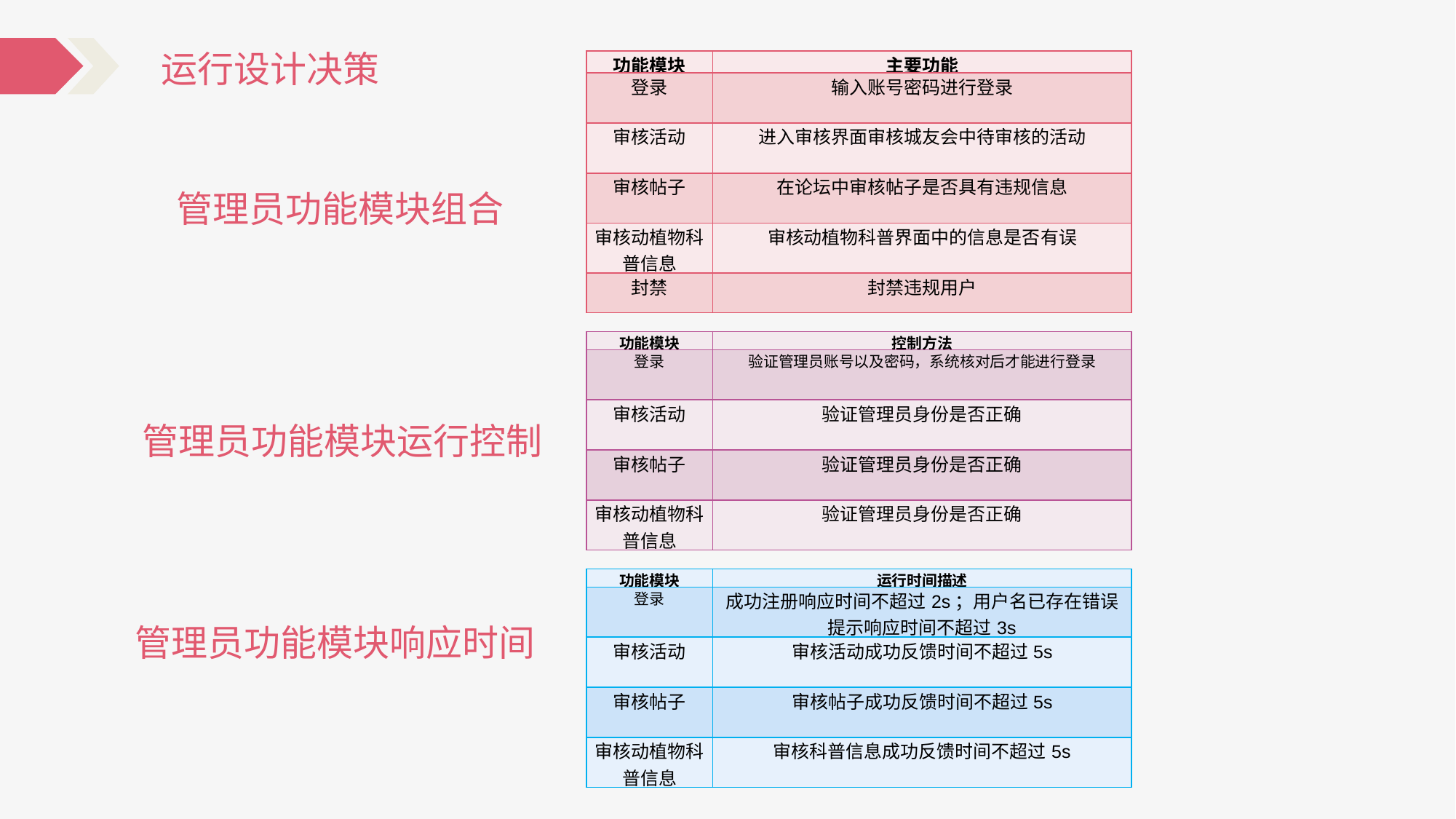

运行设计决策
| 功能模块 | 主要功能 |
| --- | --- |
| 登录 | 输入账号密码进行登录 |
| 审核活动 | 进入审核界面审核城友会中待审核的活动 |
| 审核帖子 | 在论坛中审核帖子是否具有违规信息 |
| 审核动植物科普信息 | 审核动植物科普界面中的信息是否有误 |
| 封禁 | 封禁违规用户 |
管理员功能模块组合
| 功能模块 | 控制方法 |
| --- | --- |
| 登录 | 验证管理员账号以及密码，系统核对后才能进行登录 |
| 审核活动 | 验证管理员身份是否正确 |
| 审核帖子 | 验证管理员身份是否正确 |
| 审核动植物科普信息 | 验证管理员身份是否正确 |
管理员功能模块运行控制
| 功能模块 | 运行时间描述 |
| --- | --- |
| 登录 | 成功注册响应时间不超过2s；用户名已存在错误提示响应时间不超过3s |
| 审核活动 | 审核活动成功反馈时间不超过5s |
| 审核帖子 | 审核帖子成功反馈时间不超过5s |
| 审核动植物科普信息 | 审核科普信息成功反馈时间不超过5s |
管理员功能模块响应时间